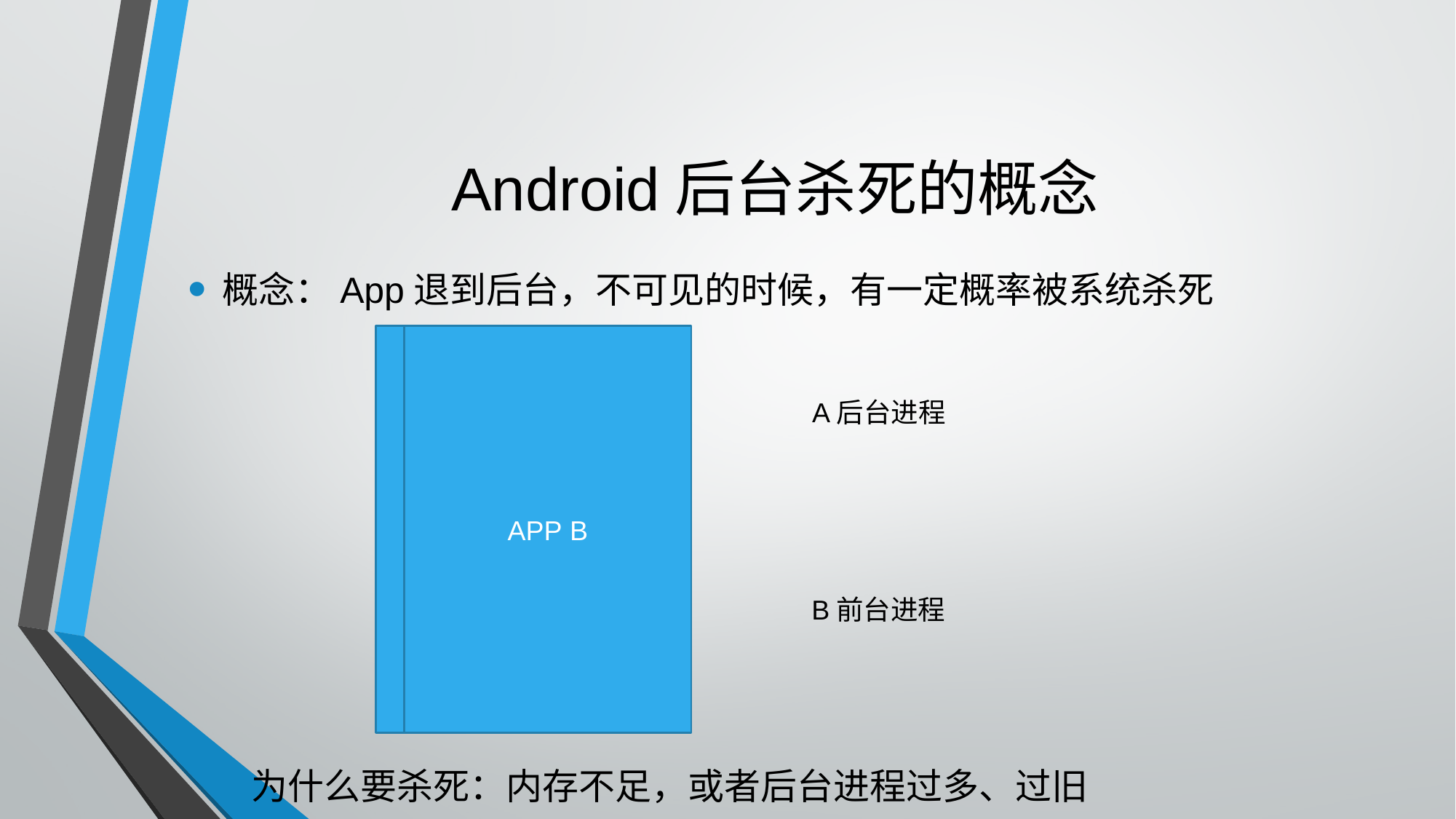

# Android后台杀死的概念
概念：App退到后台，不可见的时候，有一定概率被系统杀死
APP A
APP B
A后台进程
B前台进程
为什么要杀死：内存不足，或者后台进程过多、过旧